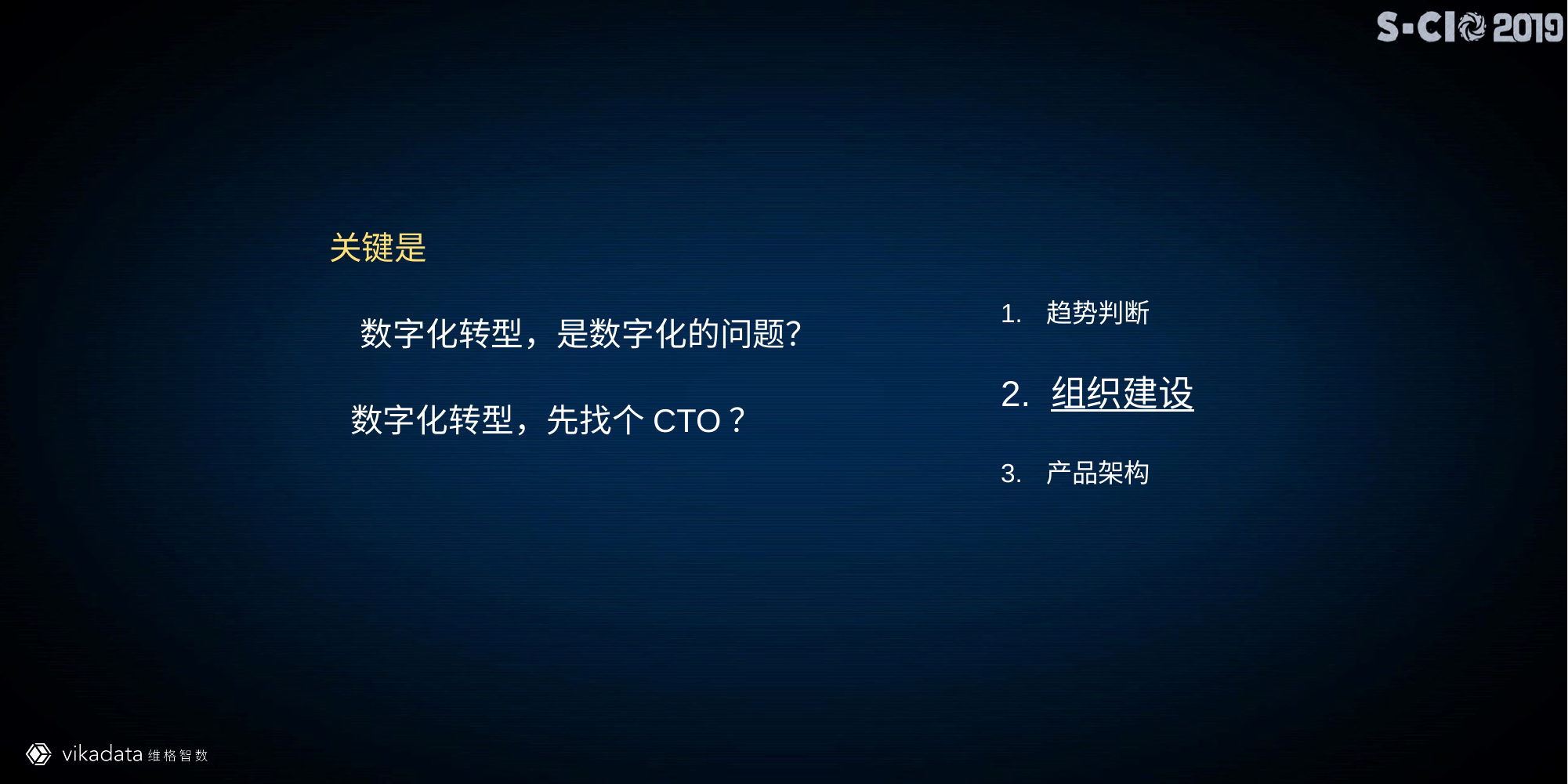

趋势判断
组织建设
产品架构
关键是
数字化转型，是数字化的问题？
数字化转型，先找个CTO？